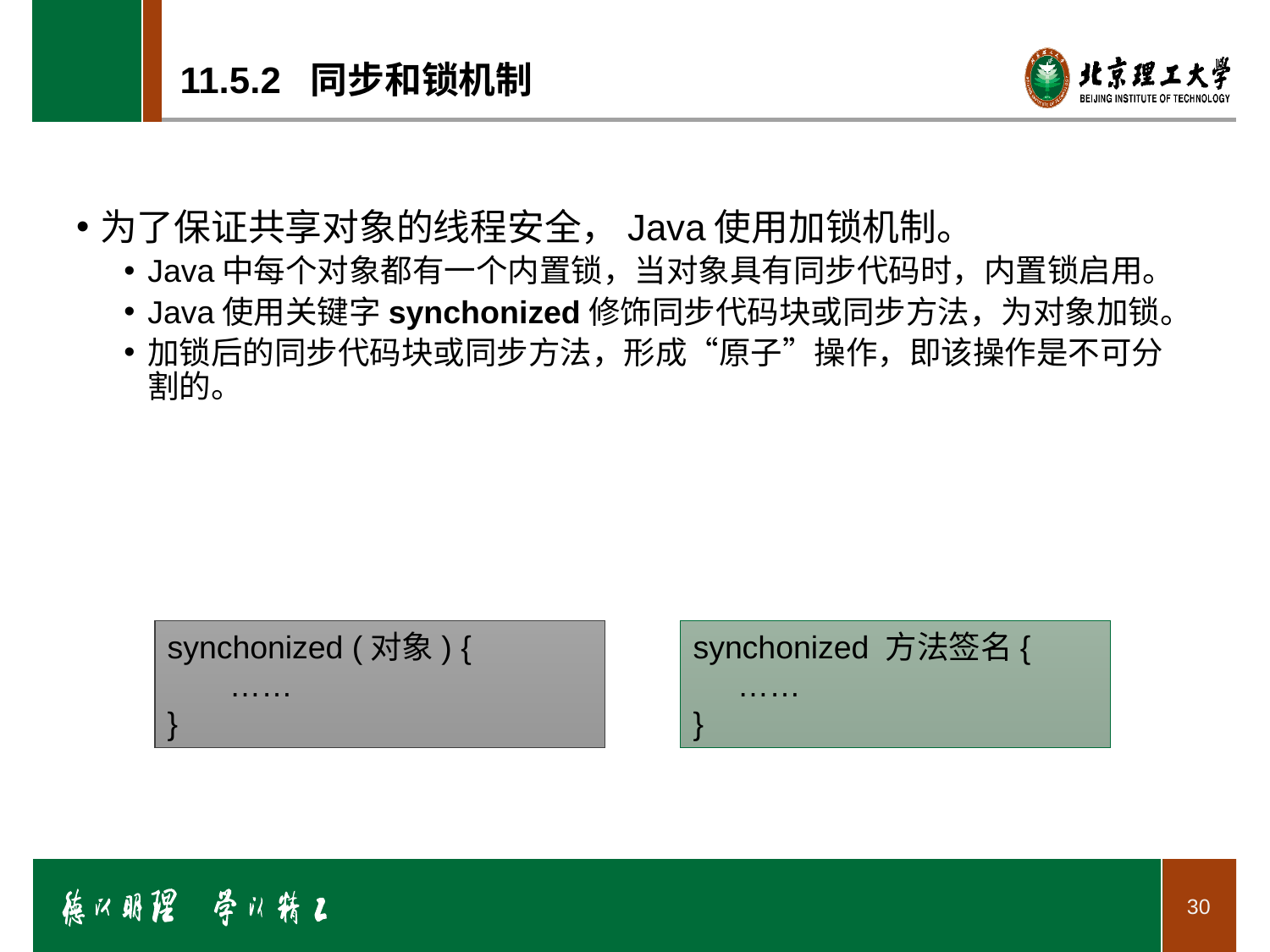

# 11.5.2  同步和锁机制
为了保证共享对象的线程安全，Java使用加锁机制。
Java中每个对象都有一个内置锁，当对象具有同步代码时，内置锁启用。
Java使用关键字synchonized修饰同步代码块或同步方法，为对象加锁。
加锁后的同步代码块或同步方法，形成“原子”操作，即该操作是不可分割的。

synchonized (对象) {
       ……
}
synchonized 方法签名{
     ……
}